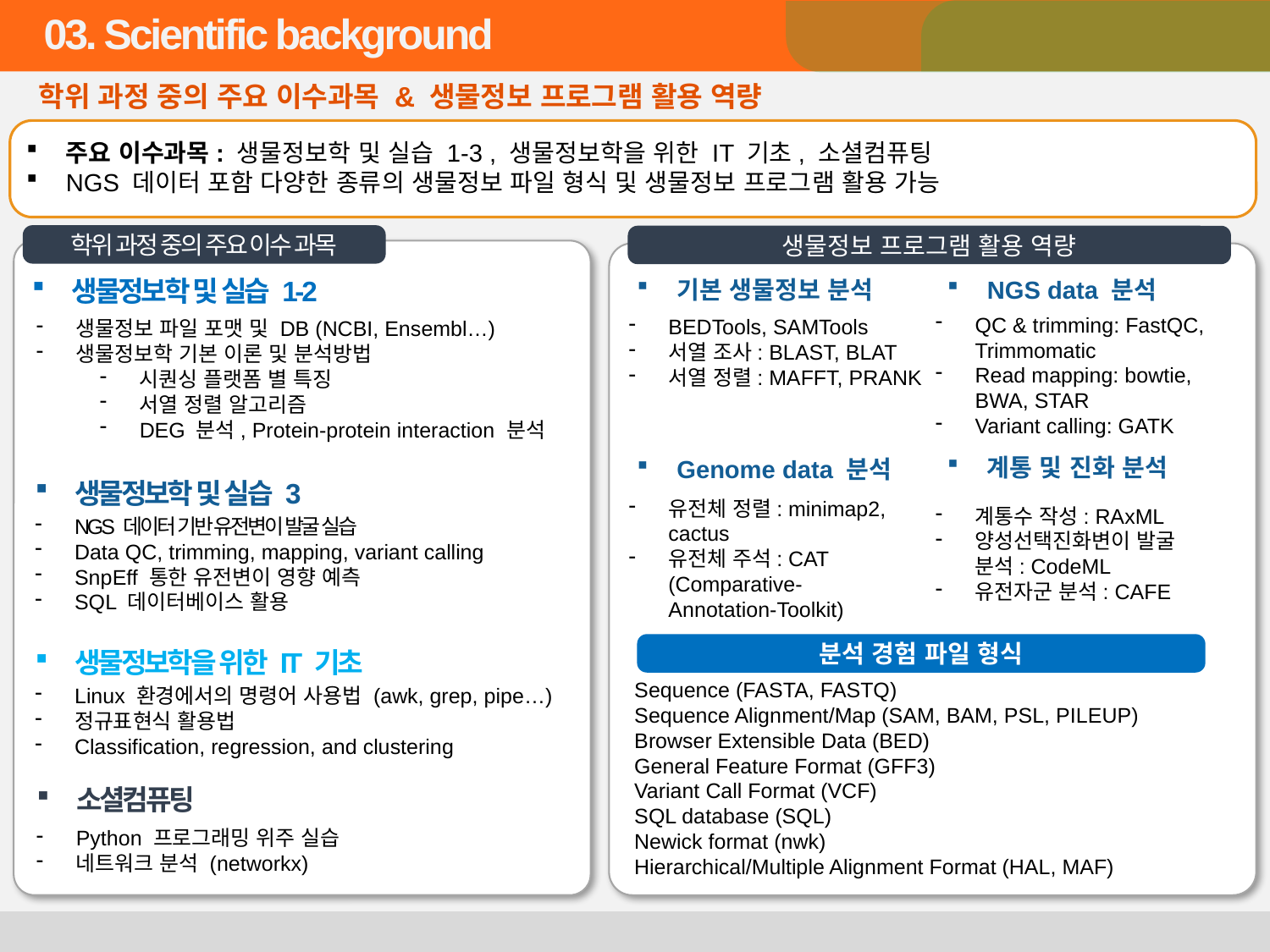

03. Scientific background
학위 과정 중의 주요 이수과목 & 생물정보 프로그램 활용 역량

주요 이수과목: 생물정보학 및 실습 1-3 , 생물정보학을 위한 IT 기초, 소셜컴퓨팅
NGS 데이터 포함 다양한 종류의 생물정보 파일 형식 및 생물정보 프로그램 활용 가능
학위 과정 중의 주요 이수 과목
생물정보 프로그램 활용 역량

s
생물정보학 및 실습 1-2
기본 생물정보 분석
NGS data 분석
QC & trimming: FastQC, Trimmomatic
Read mapping: bowtie, BWA, STAR
Variant calling: GATK
BEDTools, SAMTools
서열 조사: BLAST, BLAT
서열 정렬: MAFFT, PRANK

생물정보 파일 포맷 및 DB (NCBI, Ensembl…)
생물정보학 기본 이론 및 분석방법
시퀀싱 플랫폼 별 특징
서열 정렬 알고리즘
DEG 분석, Protein-protein interaction 분석
계통 및 진화 분석
Genome data 분석
생물정보학 및 실습 3
유전체 정렬: minimap2, cactus
유전체 주석: CAT (Comparative-Annotation-Toolkit)
계통수 작성: RAxML
양성선택진화변이 발굴 분석: CodeML
유전자군 분석: CAFE
NGS 데이터 기반 유전변이 발굴 실습
Data QC, trimming, mapping, variant calling
SnpEff 통한 유전변이 영향 예측
SQL 데이터베이스 활용
분석 경험 파일 형식
생물정보학을 위한 IT 기초
Sequence (FASTA, FASTQ)
Sequence Alignment/Map (SAM, BAM, PSL, PILEUP)
Browser Extensible Data (BED)
General Feature Format (GFF3)
Variant Call Format (VCF)
SQL database (SQL)
Newick format (nwk)
Hierarchical/Multiple Alignment Format (HAL, MAF)
Linux 환경에서의 명령어 사용법 (awk, grep, pipe…)
정규표현식 활용법
Classification, regression, and clustering
소셜컴퓨팅
Python 프로그래밍 위주 실습
네트워크 분석 (networkx)
23